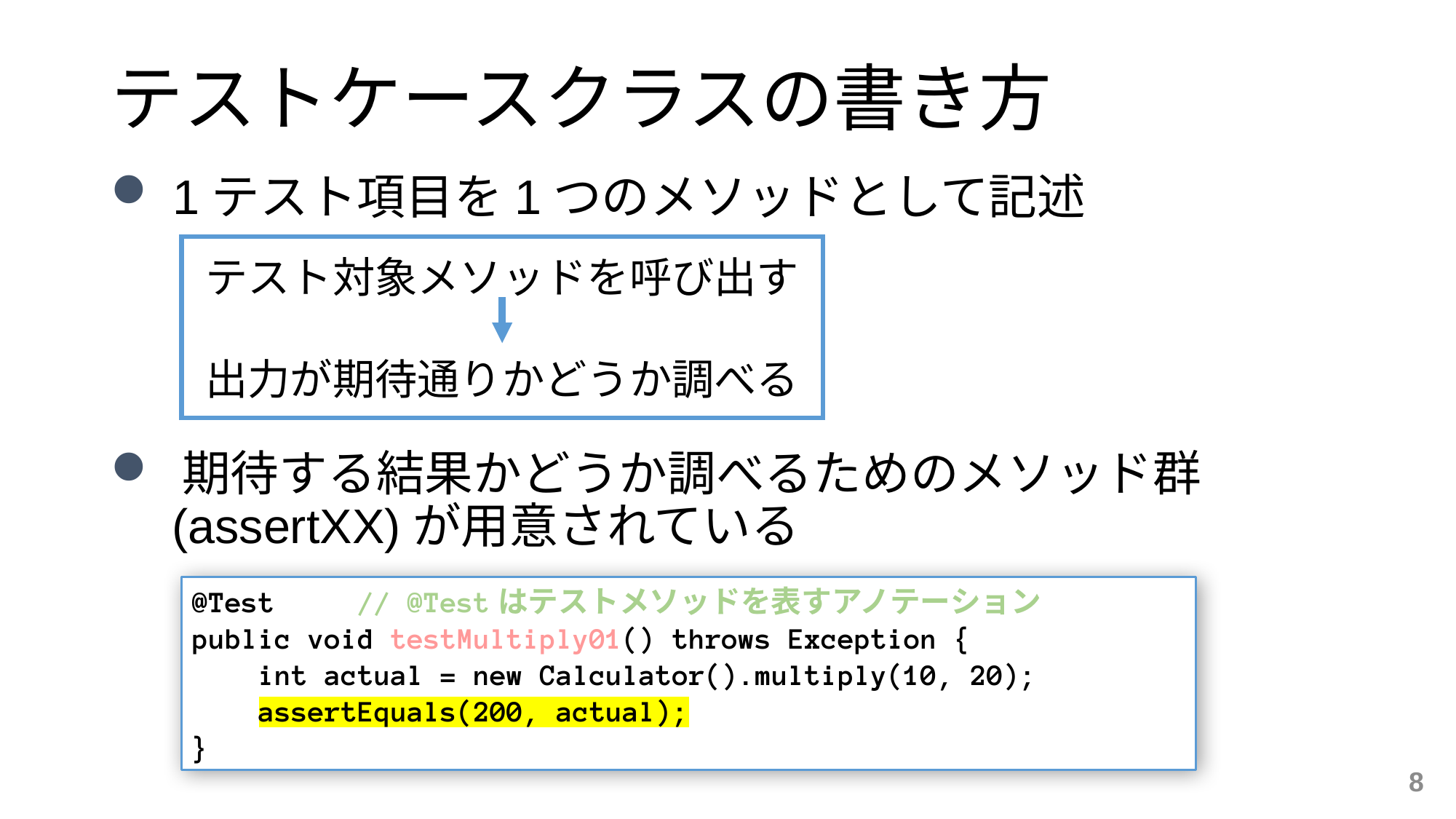

# テストケースクラスの書き方
 1テスト項目を1つのメソッドとして記述

 期待する結果かどうか調べるためのメソッド群
  (assertXX)が用意されている
テスト対象メソッドを呼び出す

出力が期待通りかどうか調べる
@Test     // @Testはテストメソッドを表すアノテーション       public void testMultiply01() throws Exception {
    int actual = new Calculator().multiply(10, 20);
    assertEquals(200, actual);
}
8